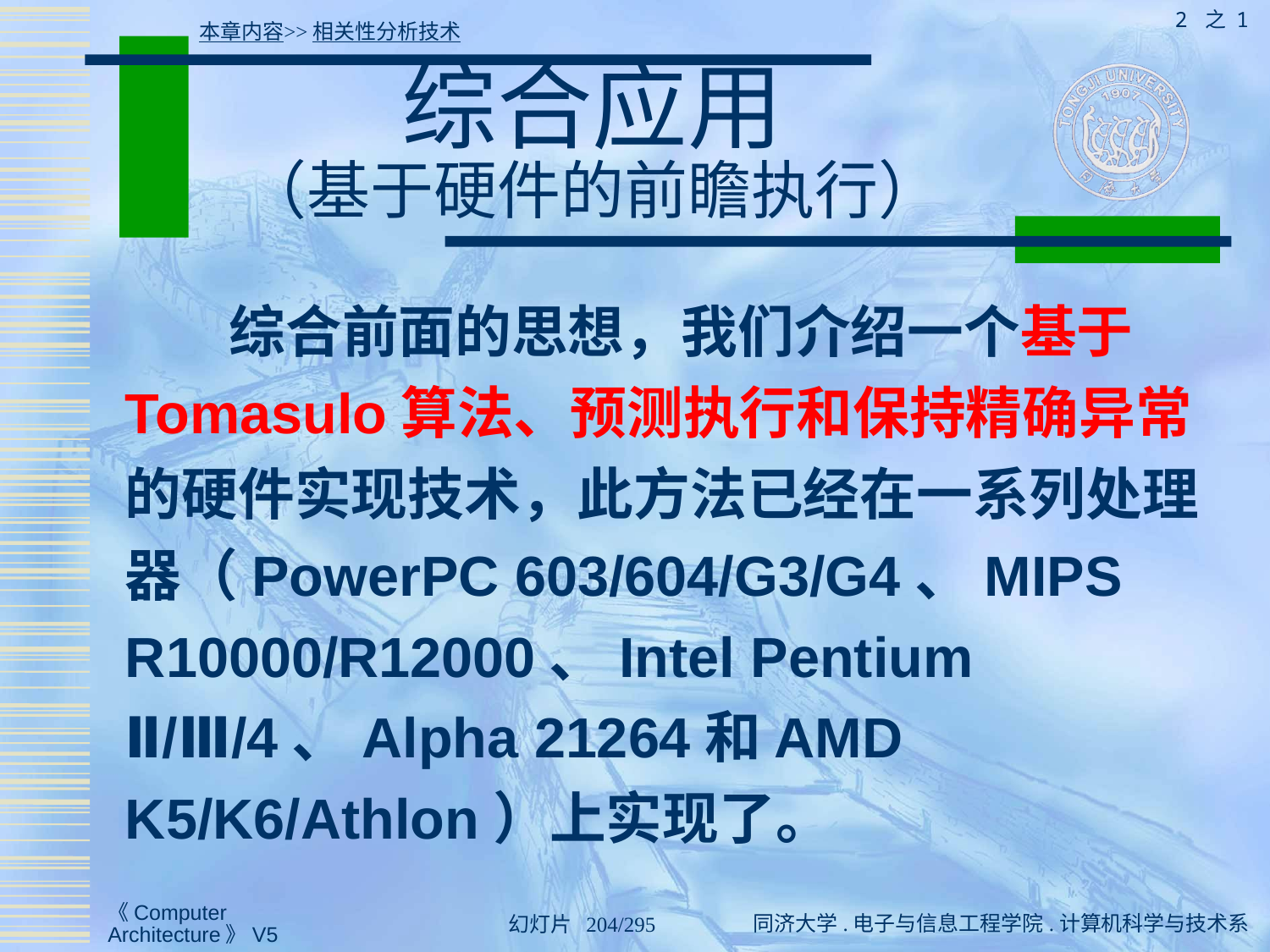

2 之 1
本章内容>>相关性分析技术
# 综合应用 （基于硬件的前瞻执行）
       综合前面的思想，我们介绍一个基于Tomasulo算法、预测执行和保持精确异常的硬件实现技术，此方法已经在一系列处理器（PowerPC 603/604/G3/G4、MIPS R10000/R12000、Intel Pentium Ⅱ/Ⅲ/4、Alpha 21264和AMD K5/K6/Athlon）上实现了。